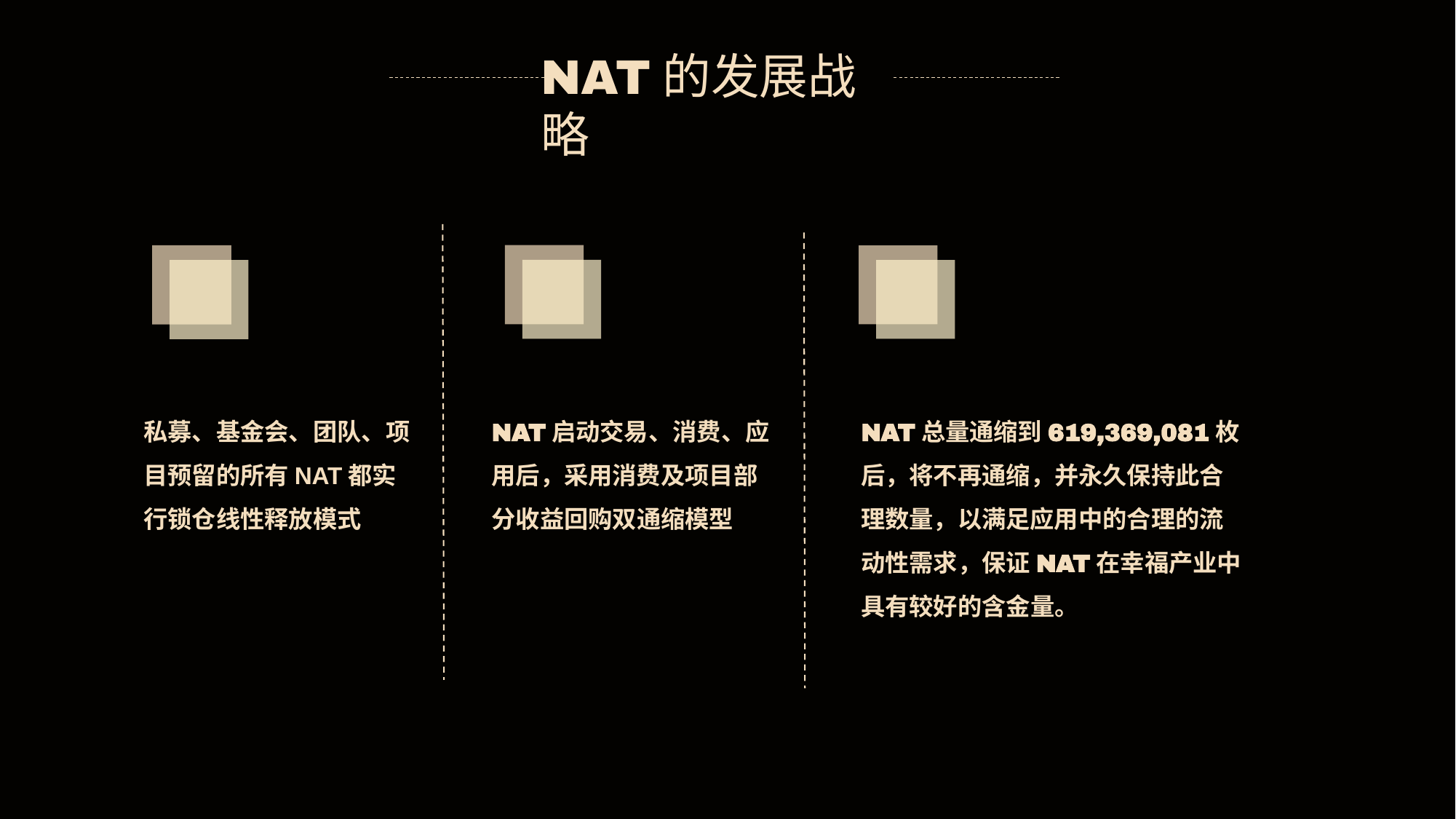

NAT的发展战略

私募、基金会、团队、项目预留的所有NAT都实行锁仓线性释放模式
NAT启动交易、消费、应用后，采用消费及项目部分收益回购双通缩模型

NAT总量通缩到619,369,081枚后，将不再通缩，并永久保持此合理数量，以满足应用中的合理的流动性需求，保证NAT在幸福产业中具有较好的含金量。